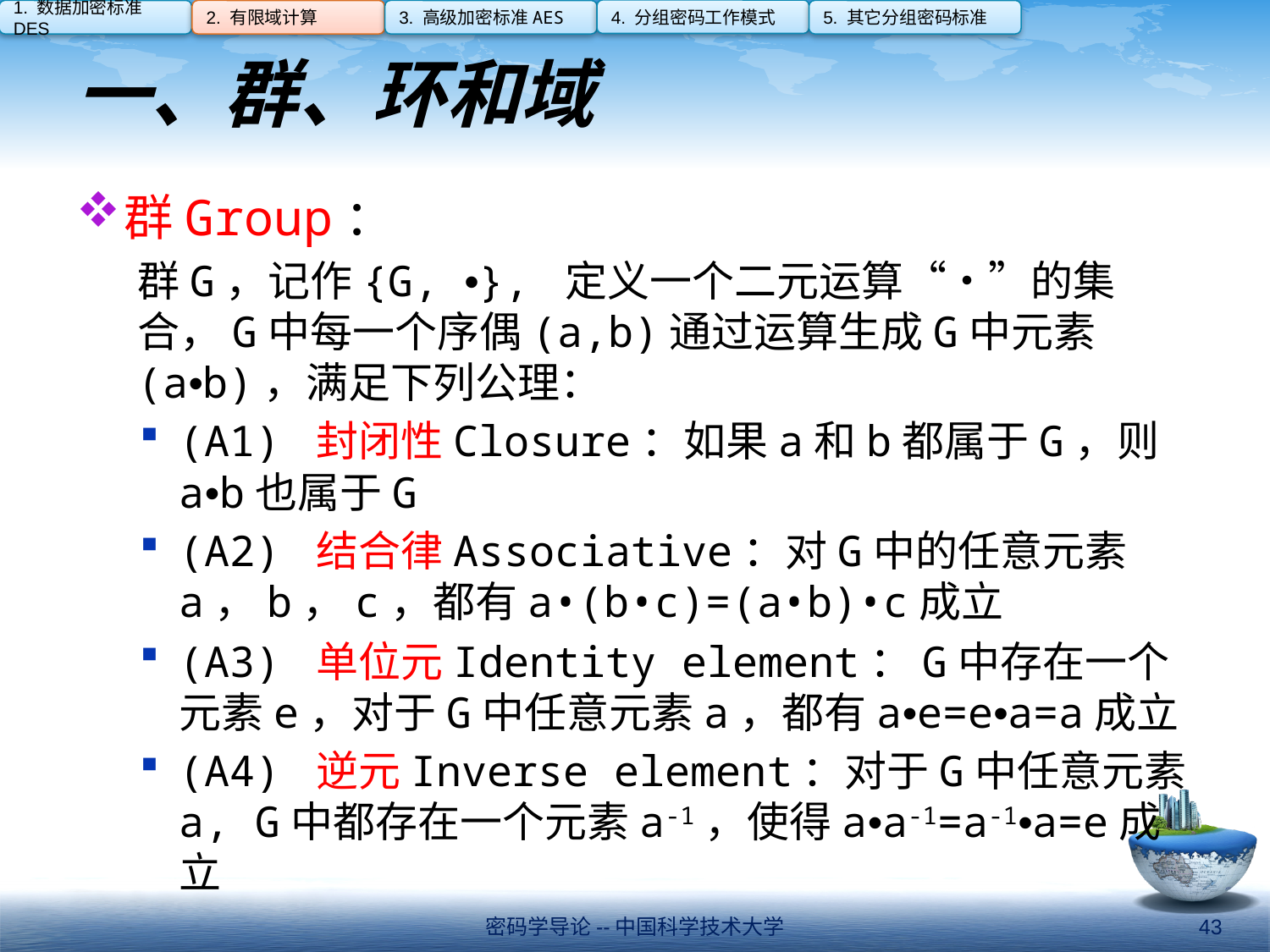

4. 分组密码工作模式
1. 数据加密标准DES
2. 有限域计算
3. 高级加密标准AES
5. 其它分组密码标准
# 一、群、环和域
群Group：
群G，记作{G, •}, 定义一个二元运算“•”的集合，G中每一个序偶(a,b)通过运算生成G中元素(a•b)，满足下列公理：
(A1) 封闭性Closure：如果a和b都属于G，则a•b也属于G
(A2) 结合律Associative：对G中的任意元素a，b，c，都有a•(b•c)=(a•b)•c成立
(A3) 单位元Identity element：G中存在一个元素e，对于G中任意元素a，都有a•e=e•a=a成立
(A4) 逆元Inverse element：对于G中任意元素a, G中都存在一个元素a-1，使得a•a-1=a-1•a=e成立
密码学导论--中国科学技术大学
43